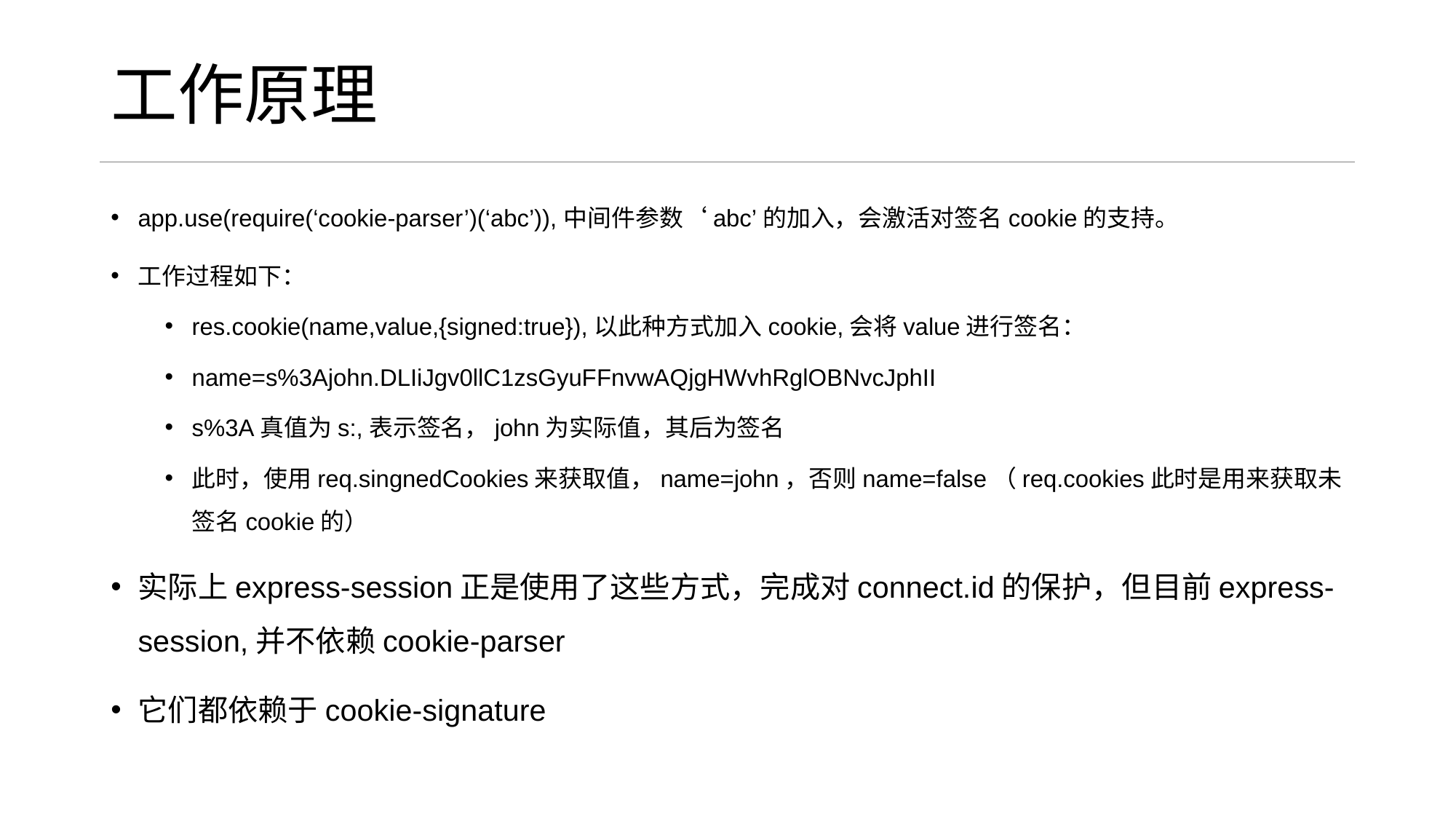

# 工作原理
app.use(require(‘cookie-parser’)(‘abc’)),中间件参数‘abc’的加入，会激活对签名cookie的支持。
工作过程如下：
res.cookie(name,value,{signed:true}),以此种方式加入cookie,会将value进行签名：
name=s%3Ajohn.DLIiJgv0llC1zsGyuFFnvwAQjgHWvhRglOBNvcJphII
s%3A真值为s:,表示签名，john为实际值，其后为签名
此时，使用req.singnedCookies来获取值，name=john，否则name=false（req.cookies此时是用来获取未签名cookie的）
实际上express-session正是使用了这些方式，完成对connect.id的保护，但目前express-session,并不依赖cookie-parser
它们都依赖于cookie-signature